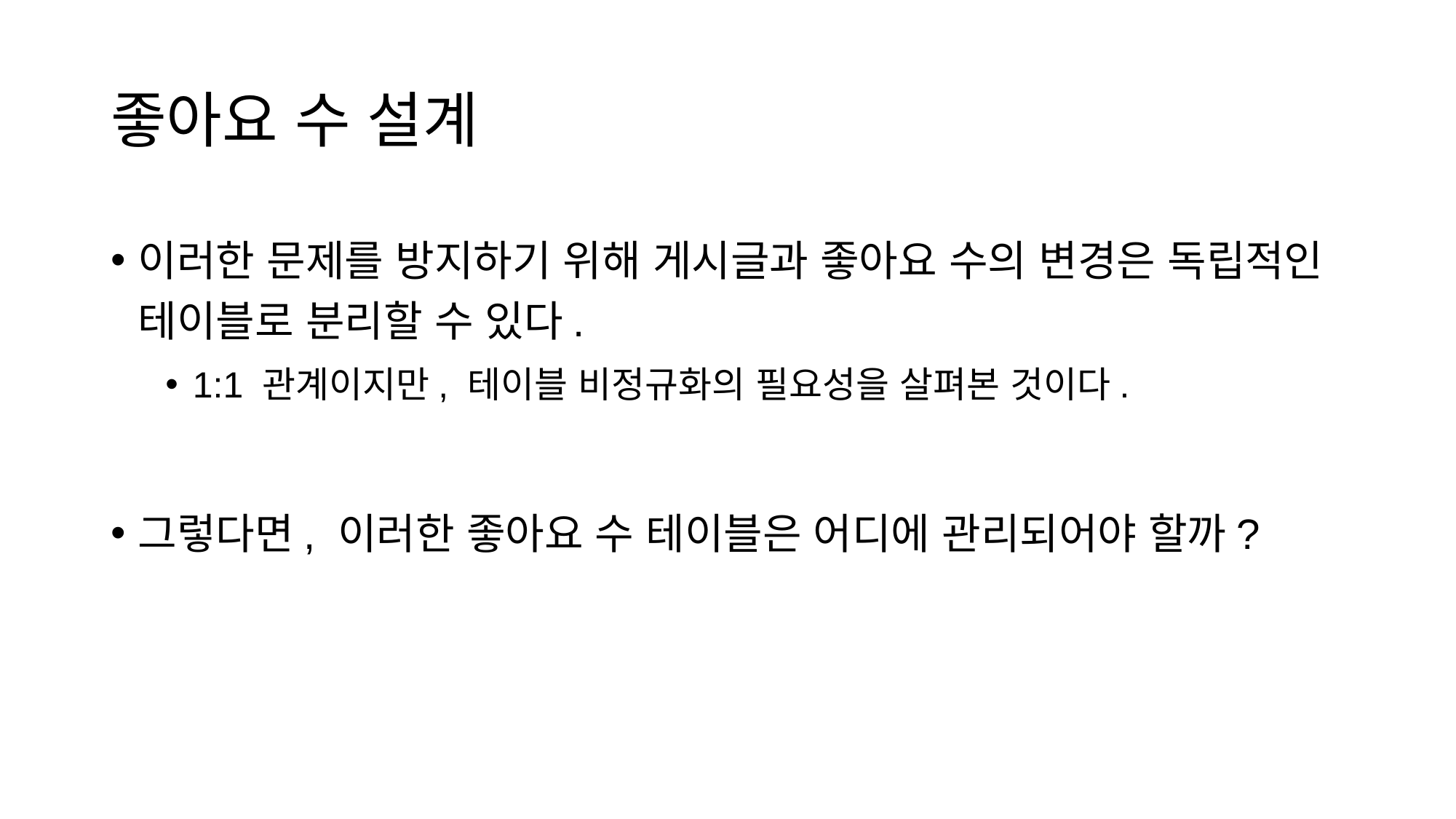

# 좋아요 수 설계
이러한 문제를 방지하기 위해 게시글과 좋아요 수의 변경은 독립적인 테이블로 분리할 수 있다.
1:1 관계이지만, 테이블 비정규화의 필요성을 살펴본 것이다.

그렇다면, 이러한 좋아요 수 테이블은 어디에 관리되어야 할까?